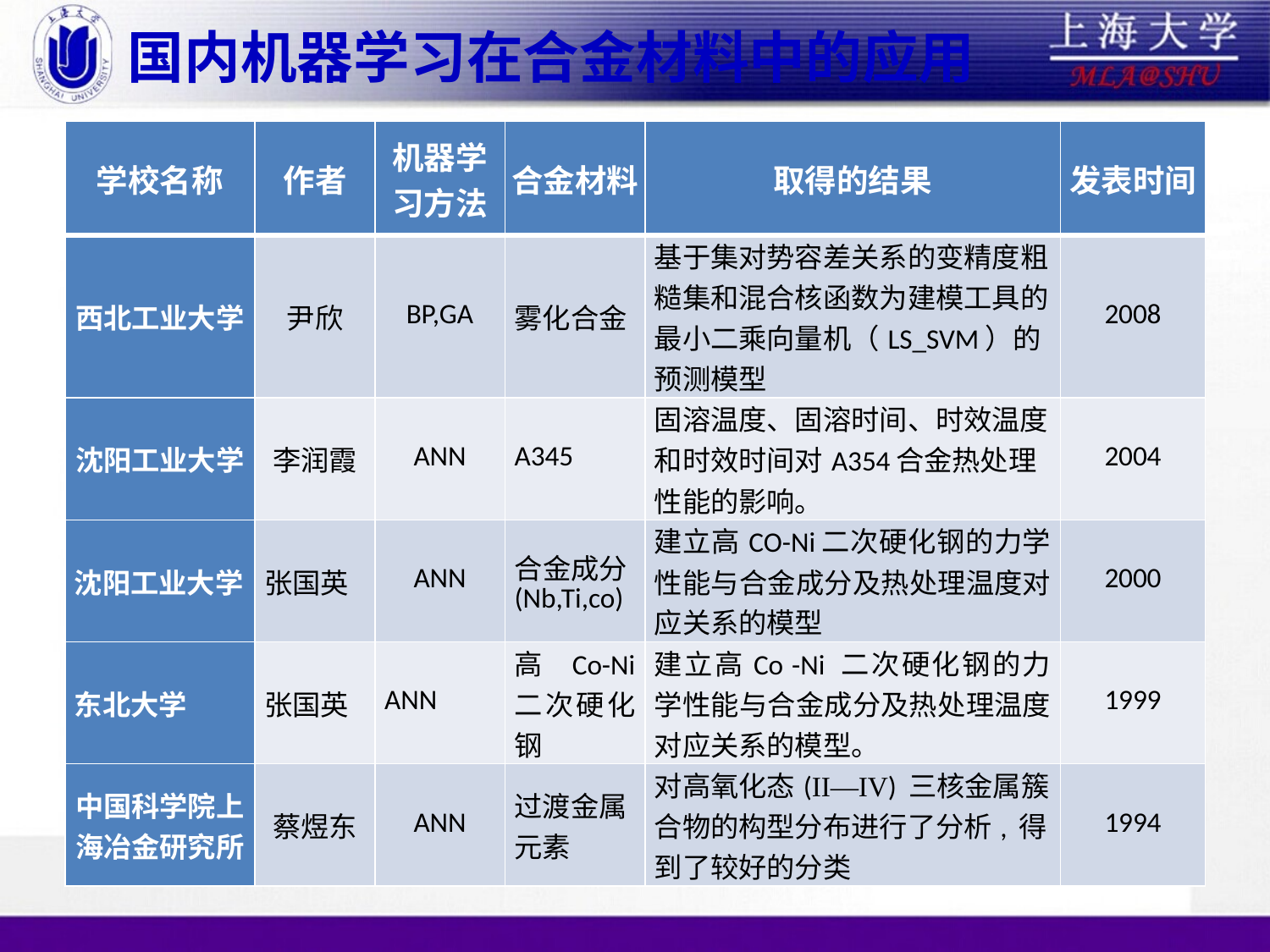

# 国内机器学习在合金材料中的应用

| 学校名称 | 作者 | 机器学习方法 | 合金材料 | 取得的结果 | 发表时间 |
| --- | --- | --- | --- | --- | --- |
| 西北工业大学 | 尹欣 | BP,GA | 雾化合金 | 基于集对势容差关系的变精度粗糙集和混合核函数为建模工具的最小二乘向量机（LS\_SVM）的预测模型 | 2008 |
| 沈阳工业大学 | 李润霞 | ANN | A345 | 固溶温度、固溶时间、时效温度和时效时间对A354合金热处理性能的影响。 | 2004 |
| 沈阳工业大学 | 张国英 | ANN | 合金成分(Nb,Ti,co) | 建立高CO-Ni二次硬化钢的力学性能与合金成分及热处理温度对应关系的模型 | 2000 |
| 东北大学 | 张国英 | ANN | 高Co-Ni 二次硬化钢 | 建立高Co -Ni 二次硬化钢的力学性能与合金成分及热处理温度对应关系的模型。 | 1999 |
| 中国科学院上海冶金研究所 | 蔡煜东 | ANN | 过渡金属元素 | 对高氧化态(II—IV) 三核金属簇合物的构型分布进行了分析, 得到了较好的分类 | 1994 |